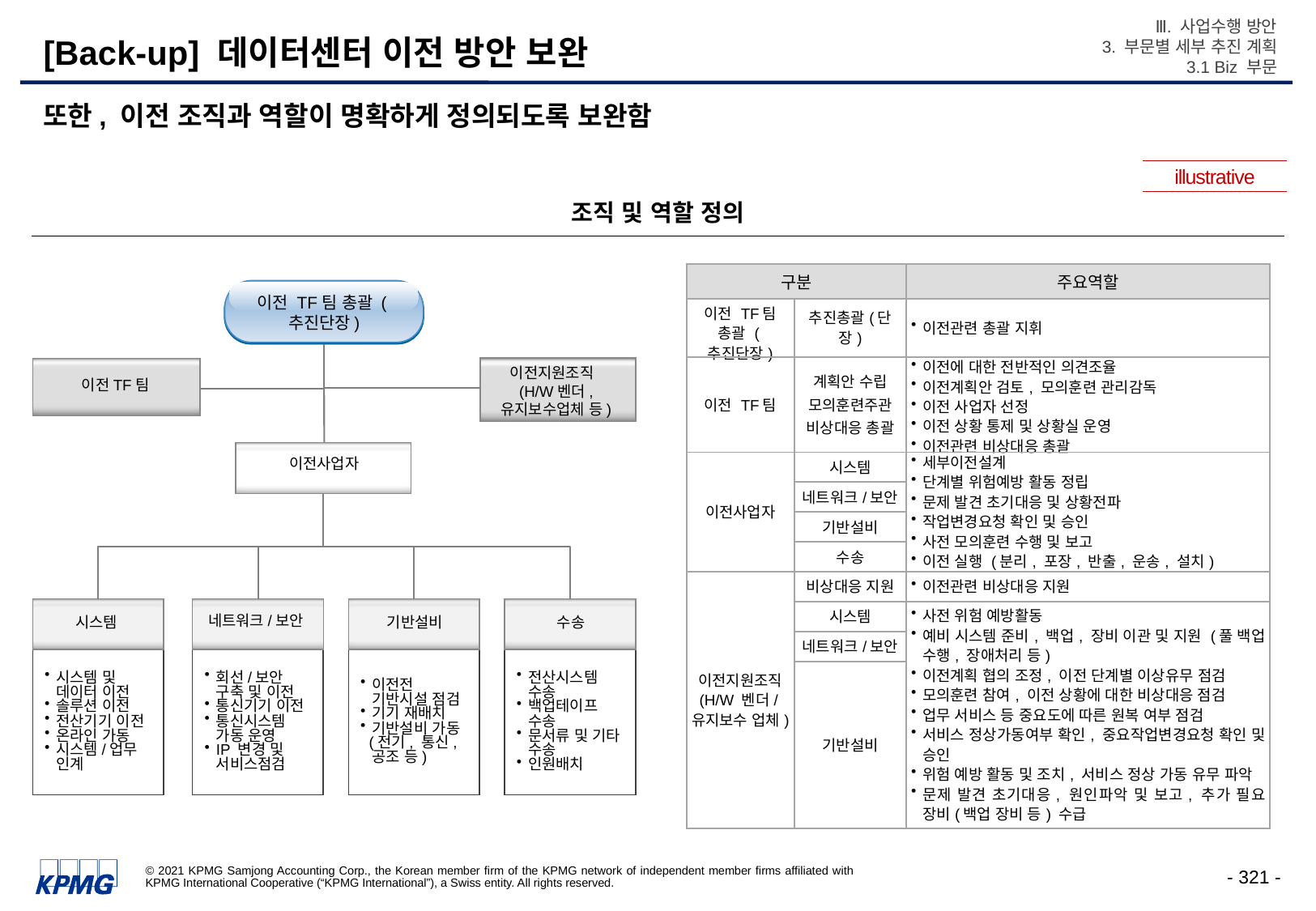

Ⅲ. 사업수행 방안
3. 부문별 세부 추진 계획
3.1 Biz 부문
# [Back-up] 데이터센터 이전 방안 보완
또한, 이전 조직과 역할이 명확하게 정의되도록 보완함
illustrative
조직 및 역할 정의
| 구분 |  | 주요역할 |
| --- | --- | --- |
| 이전 TF팀 총괄 (추진단장) | 추진총괄(단장) | 이전관련 총괄 지휘 |
| 이전 TF팀 | 계획안 수립 모의훈련주관 비상대응 총괄 | 이전에 대한 전반적인 의견조율 이전계획안 검토, 모의훈련 관리감독 이전 사업자 선정 이전 상황 통제 및 상황실 운영 이전관련 비상대응 총괄 |
| 이전사업자 | 시스템 | 세부이전설계 단계별 위험예방 활동 정립 문제 발견 초기대응 및 상황전파 작업변경요청 확인 및 승인 사전 모의훈련 수행 및 보고 이전 실행 (분리, 포장, 반출, 운송, 설치) |
|  | 네트워크/보안 |  |
|  | 기반설비 |  |
|  | 수송 |  |
| 이전지원조직 (H/W 벤더/유지보수 업체) | 비상대응 지원 | 이전관련 비상대응 지원 |
|  | 시스템 | 사전 위험 예방활동 예비 시스템 준비, 백업, 장비 이관 및 지원 (풀 백업 수행, 장애처리 등) 이전계획 협의 조정, 이전 단계별 이상유무 점검 모의훈련 참여, 이전 상황에 대한 비상대응 점검 업무 서비스 등 중요도에 따른 원복 여부 점검 서비스 정상가동여부 확인, 중요작업변경요청 확인 및 승인 위험 예방 활동 및 조치, 서비스 정상 가동 유무 파악 문제 발견 초기대응, 원인파악 및 보고, 추가 필요 장비(백업 장비 등) 수급 |
|  | 네트워크/보안 |  |
|  | 기반설비 |  |

이전 TF팀 총괄 (추진단장)

이전TF팀

이전지원조직
(H/W벤더, 유지보수업체 등)

이전사업자

시스템

네트워크/보안

기반설비

수송
시스템 및 데이터 이전
솔루션 이전
전산기기 이전
온라인 가동
시스템/업무 인계
회선/보안 구축 및 이전
통신기기 이전
통신시스템 가동 운영
IP 변경 및 서비스점검
이전전 기반시설 점검
기기 재배치
기반설비 가동
  (전기, 통신, 공조 등)
전산시스템 수송
백업테이프 수송
문서류 및 기타 수송
인원배치